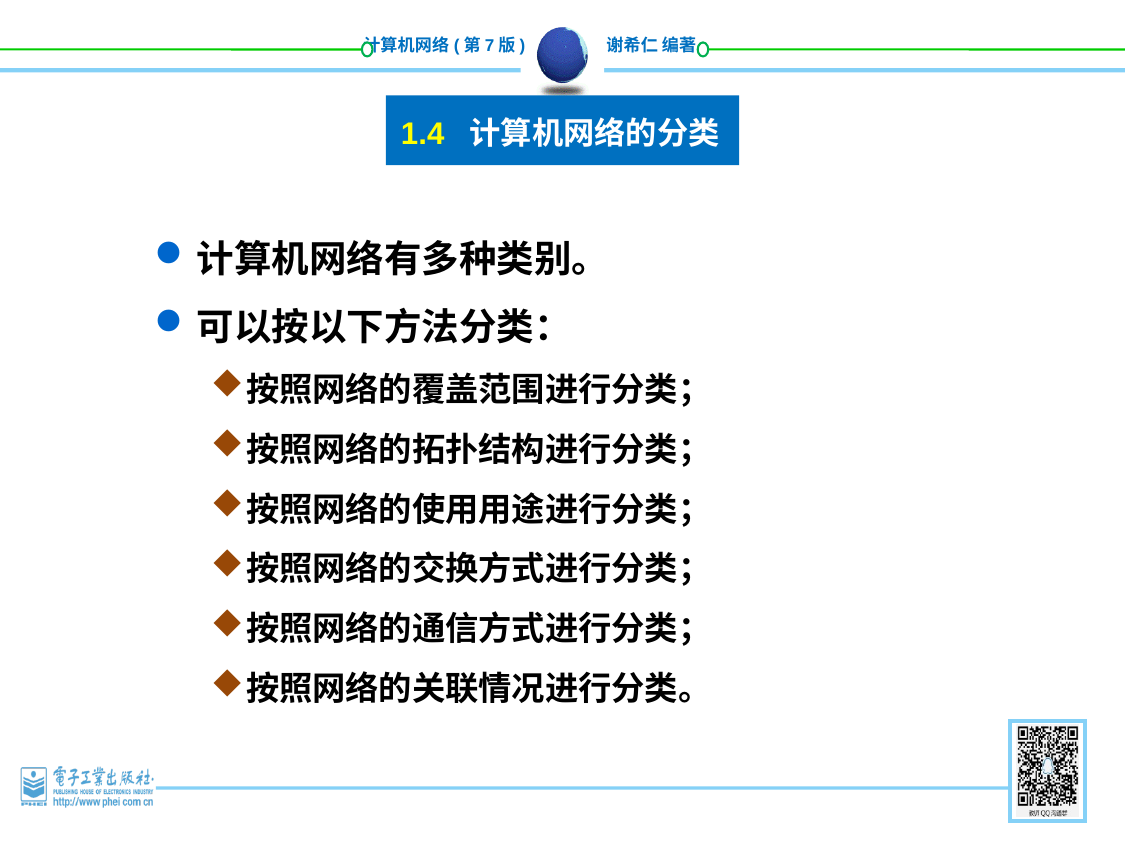

1.4  计算机网络的分类
计算机网络有多种类别。
可以按以下方法分类：
按照网络的覆盖范围进行分类；
按照网络的拓扑结构进行分类；
按照网络的使用用途进行分类；
按照网络的交换方式进行分类；
按照网络的通信方式进行分类；
按照网络的关联情况进行分类。